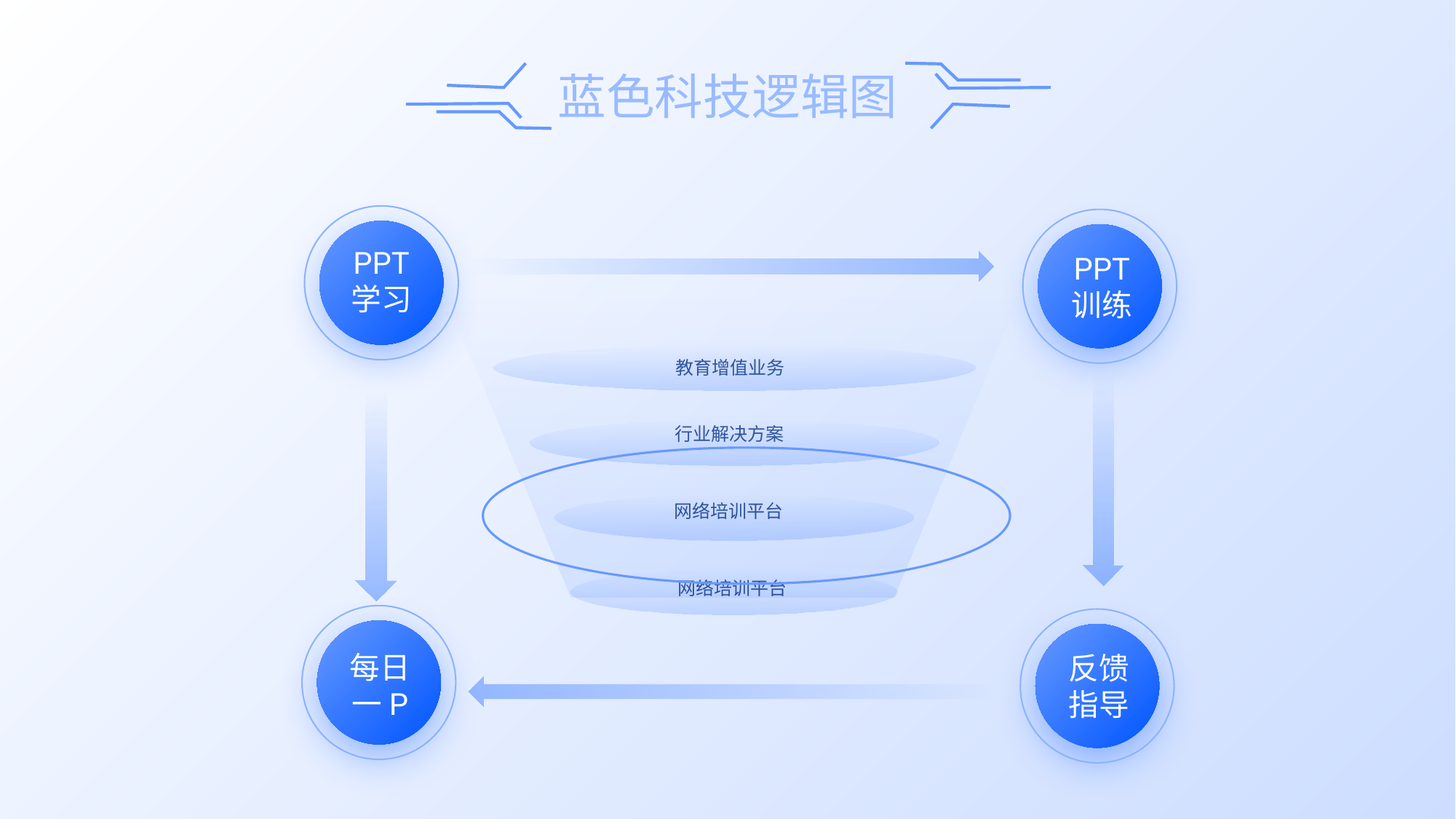

PPT
学习

PPT
训练

教育增值业务
行业解决方案
网络培训平台
网络培训平台

每日
一P
反馈
指导